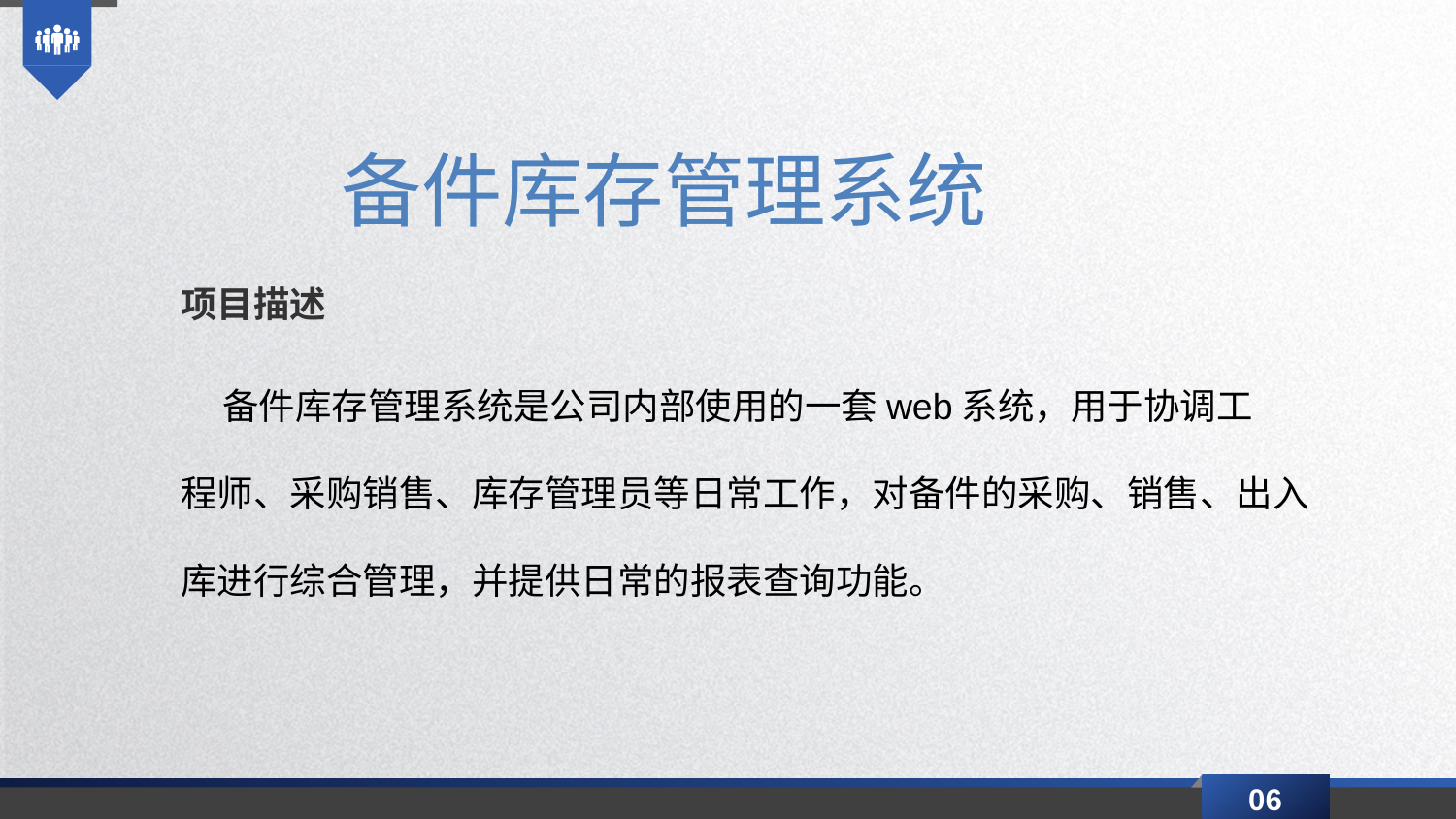

备件库存管理系统
项目描述
    备件库存管理系统是公司内部使用的一套web系统，用于协调工
程师、采购销售、库存管理员等日常工作，对备件的采购、销售、出入

库进行综合管理，并提供日常的报表查询功能。

06